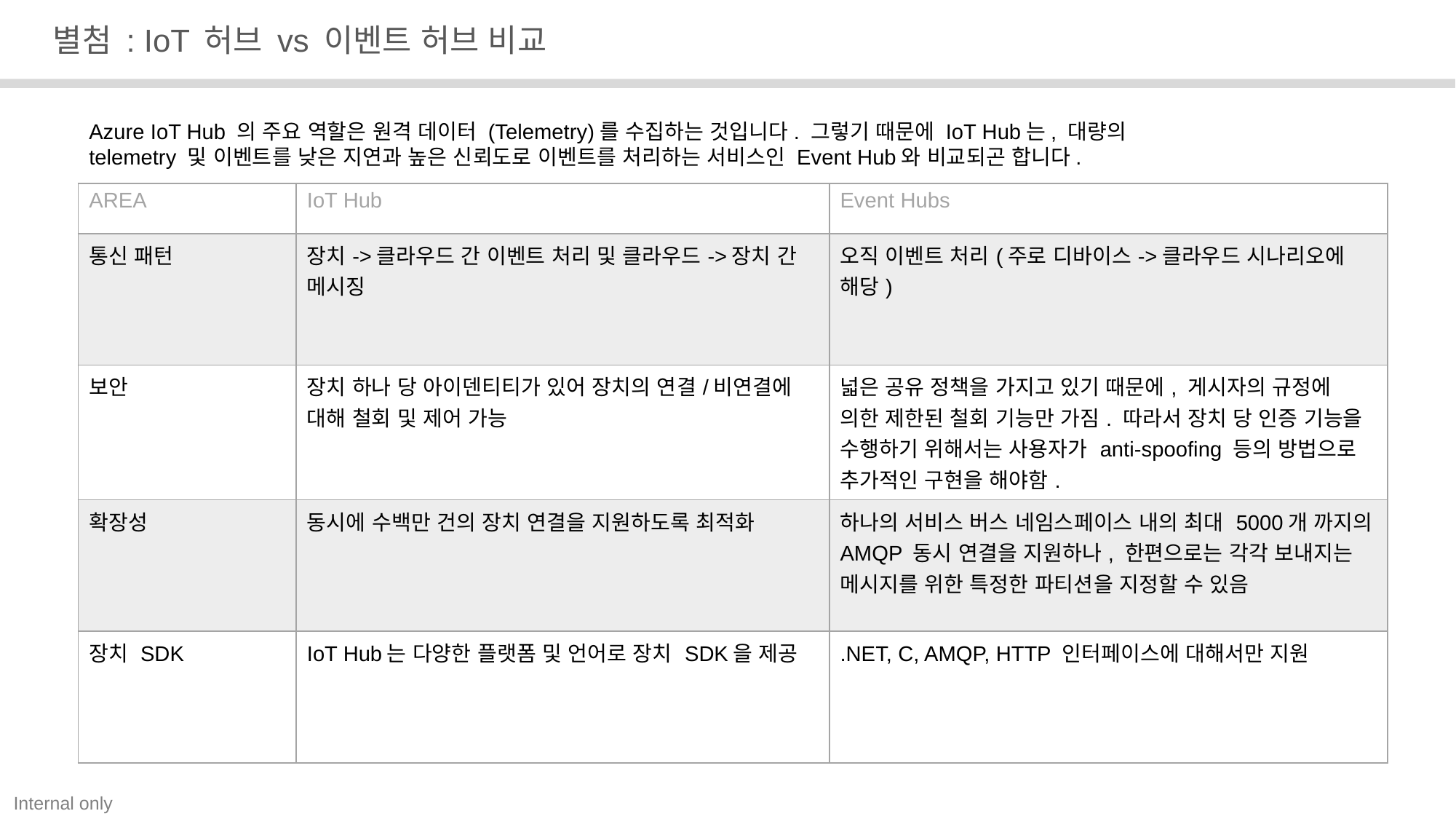

# 별첨 : IoT 허브 vs 이벤트 허브 비교
Azure IoT Hub 의 주요 역할은 원격 데이터 (Telemetry)를 수집하는 것입니다. 그렇기 때문에 IoT Hub는, 대량의 telemetry 및 이벤트를 낮은 지연과 높은 신뢰도로 이벤트를 처리하는 서비스인 Event Hub와 비교되곤 합니다.
| AREA | IoT Hub | Event Hubs |
| --- | --- | --- |
| 통신 패턴 | 장치->클라우드 간 이벤트 처리 및 클라우드->장치 간 메시징 | 오직 이벤트 처리(주로 디바이스->클라우드 시나리오에 해당) |
| 보안 | 장치 하나 당 아이덴티티가 있어 장치의 연결/비연결에 대해 철회 및 제어 가능 | 넓은 공유 정책을 가지고 있기 때문에, 게시자의 규정에 의한 제한된 철회 기능만 가짐. 따라서 장치 당 인증 기능을 수행하기 위해서는 사용자가 anti-spoofing 등의 방법으로 추가적인 구현을 해야함. |
| 확장성 | 동시에 수백만 건의 장치 연결을 지원하도록 최적화 | 하나의 서비스 버스 네임스페이스 내의 최대 5000개 까지의 AMQP 동시 연결을 지원하나, 한편으로는 각각 보내지는 메시지를 위한 특정한 파티션을 지정할 수 있음 |
| 장치 SDK | IoT Hub는 다양한 플랫폼 및 언어로 장치 SDK을 제공 | .NET, C, AMQP, HTTP 인터페이스에 대해서만 지원 |